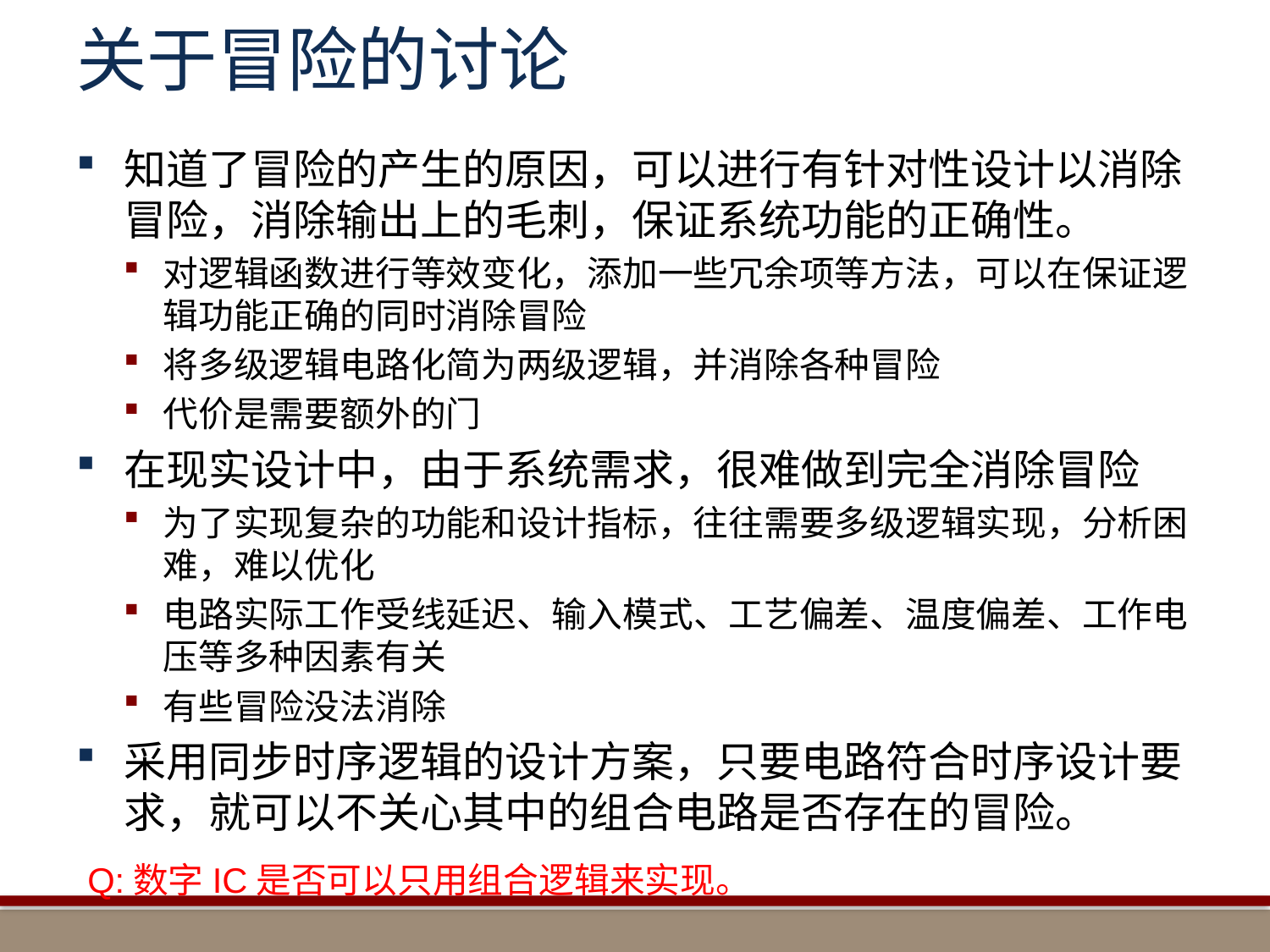

# 关于冒险的讨论
知道了冒险的产生的原因，可以进行有针对性设计以消除冒险，消除输出上的毛刺，保证系统功能的正确性。
对逻辑函数进行等效变化，添加一些冗余项等方法，可以在保证逻辑功能正确的同时消除冒险
将多级逻辑电路化简为两级逻辑，并消除各种冒险
代价是需要额外的门
在现实设计中，由于系统需求，很难做到完全消除冒险
为了实现复杂的功能和设计指标，往往需要多级逻辑实现，分析困难，难以优化
电路实际工作受线延迟、输入模式、工艺偏差、温度偏差、工作电压等多种因素有关
有些冒险没法消除
采用同步时序逻辑的设计方案，只要电路符合时序设计要求，就可以不关心其中的组合电路是否存在的冒险。

Q:数字IC是否可以只用组合逻辑来实现。